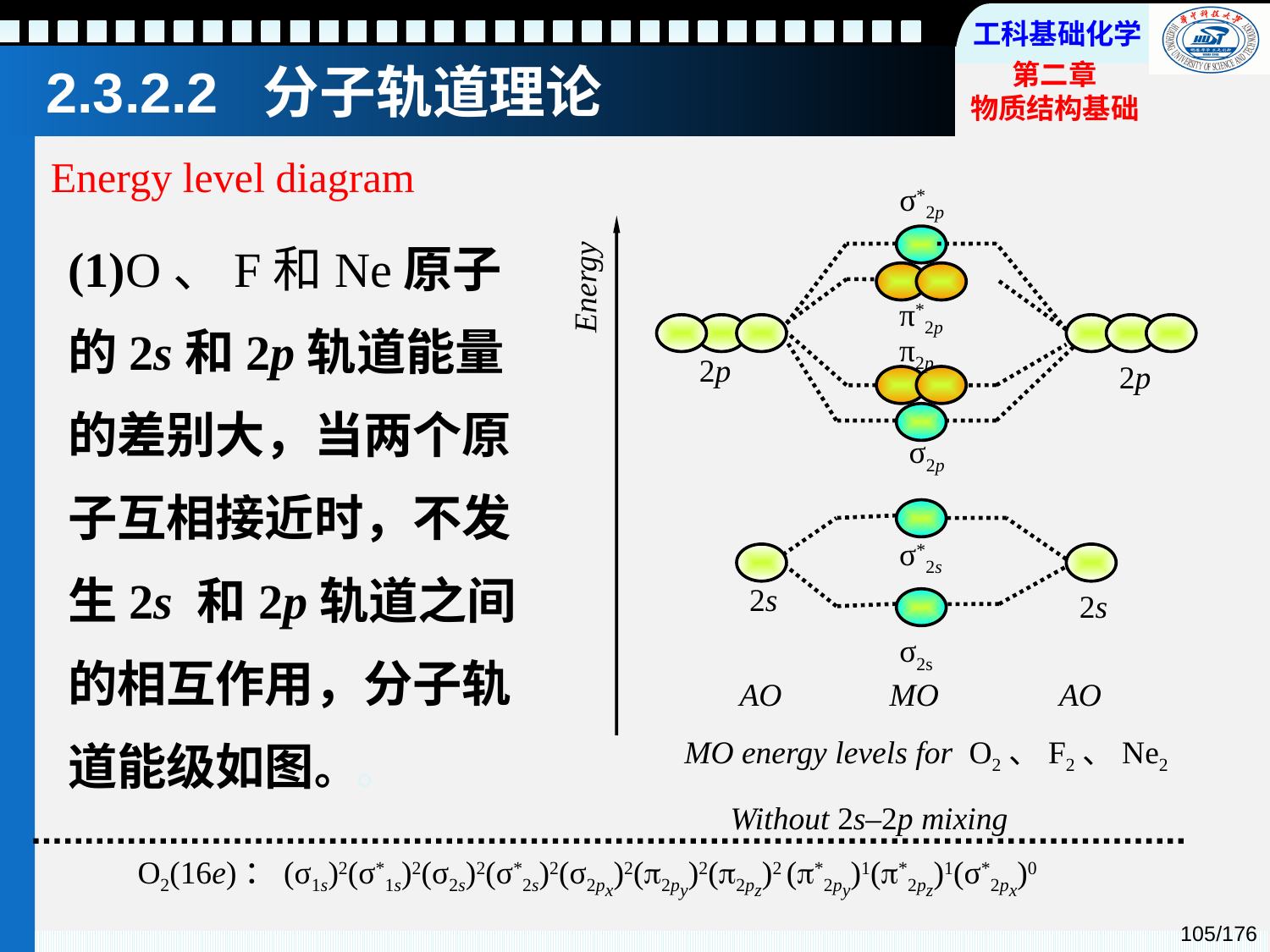

2.3.2.2  分子轨道理论
Energy level diagram
σ*2p

Energy

π*2p

π2p

2p

2p

σ2p

σ*2s

2s
2s

σ2s
AO
MO
AO
MO energy levels for  O2、F2、Ne2
Without 2s–2p mixing
(1)O、F和Ne原子的2s和2p轨道能量的差别大，当两个原子互相接近时，不发生2s 和2p轨道之间的相互作用，分子轨道能级如图。。

O2(16e)：(σ1s)2(σ*1s)2(σ2s)2(σ*2s)2(σ2px)2(π2py)2(π2pz)2 (π*2py)1(π*2pz)1(σ*2px)0